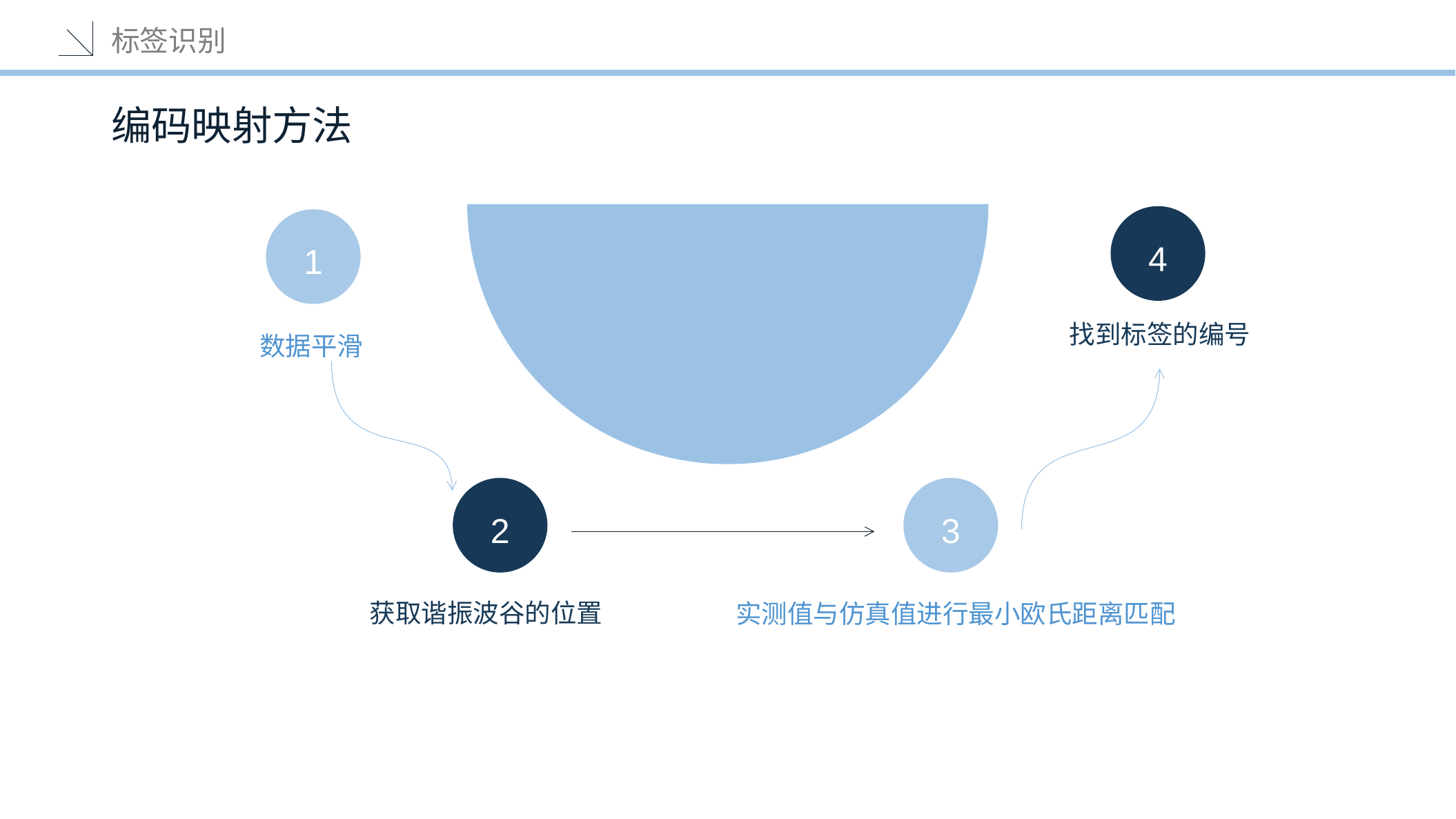

标签识别
编码映射方法

4
1
请替换文字内容
找到标签的编号
       数据平滑
2
3
实测值与仿真值进行最小欧氏距离匹配
         获取谐振波谷的位置